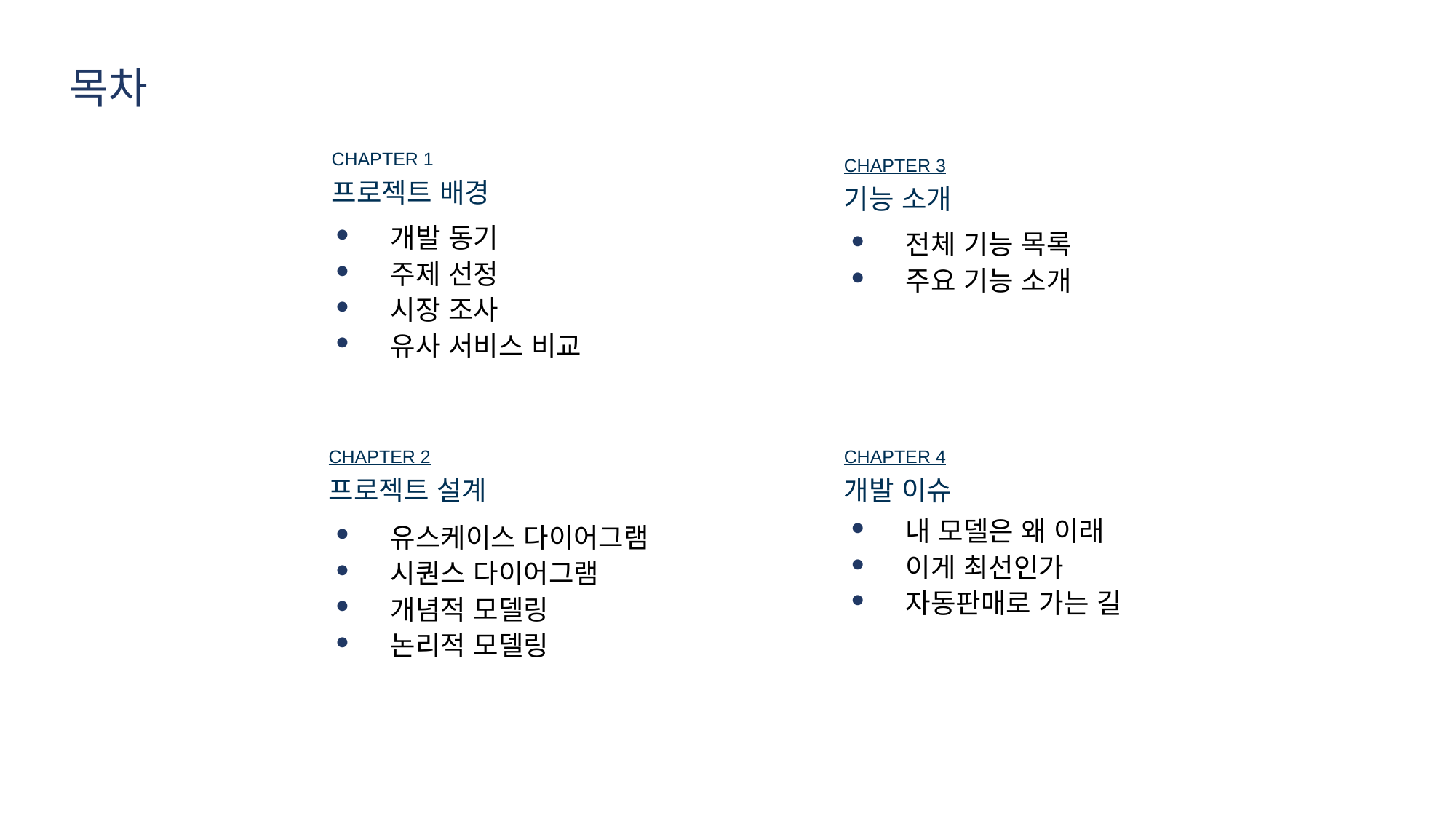

목차
CHAPTER 1
프로젝트 배경
개발 동기
주제 선정
시장 조사
유사 서비스 비교
CHAPTER 3
기능 소개
전체 기능 목록
주요 기능 소개
CHAPTER 2
프로젝트 설계
유스케이스 다이어그램
시퀀스 다이어그램
개념적 모델링
논리적 모델링
CHAPTER 4
개발 이슈
내 모델은 왜 이래
이게 최선인가
자동판매로 가는 길